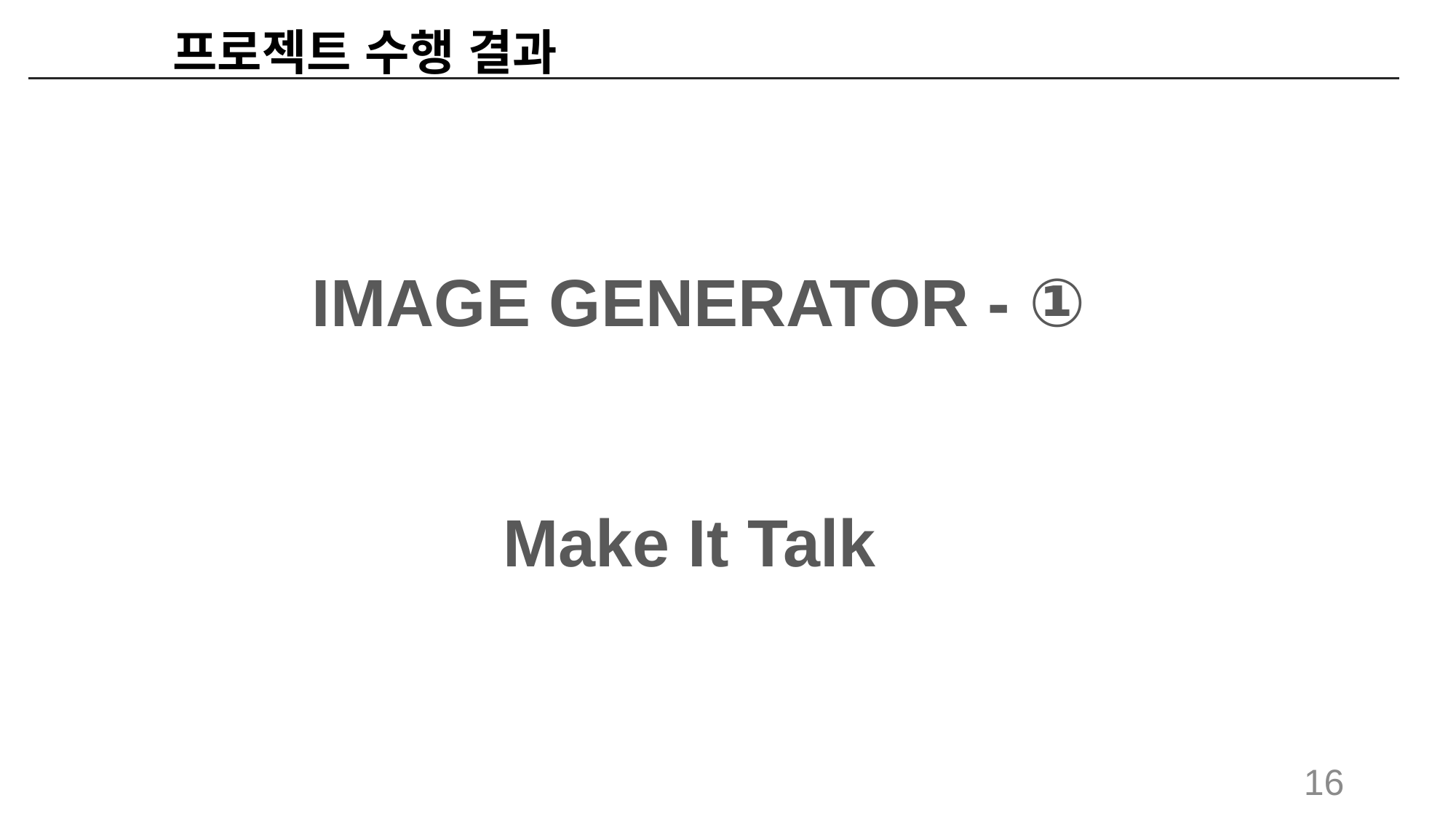

프로젝트 수행 결과
IMAGE GENERATOR - ①

Make It Talk
16